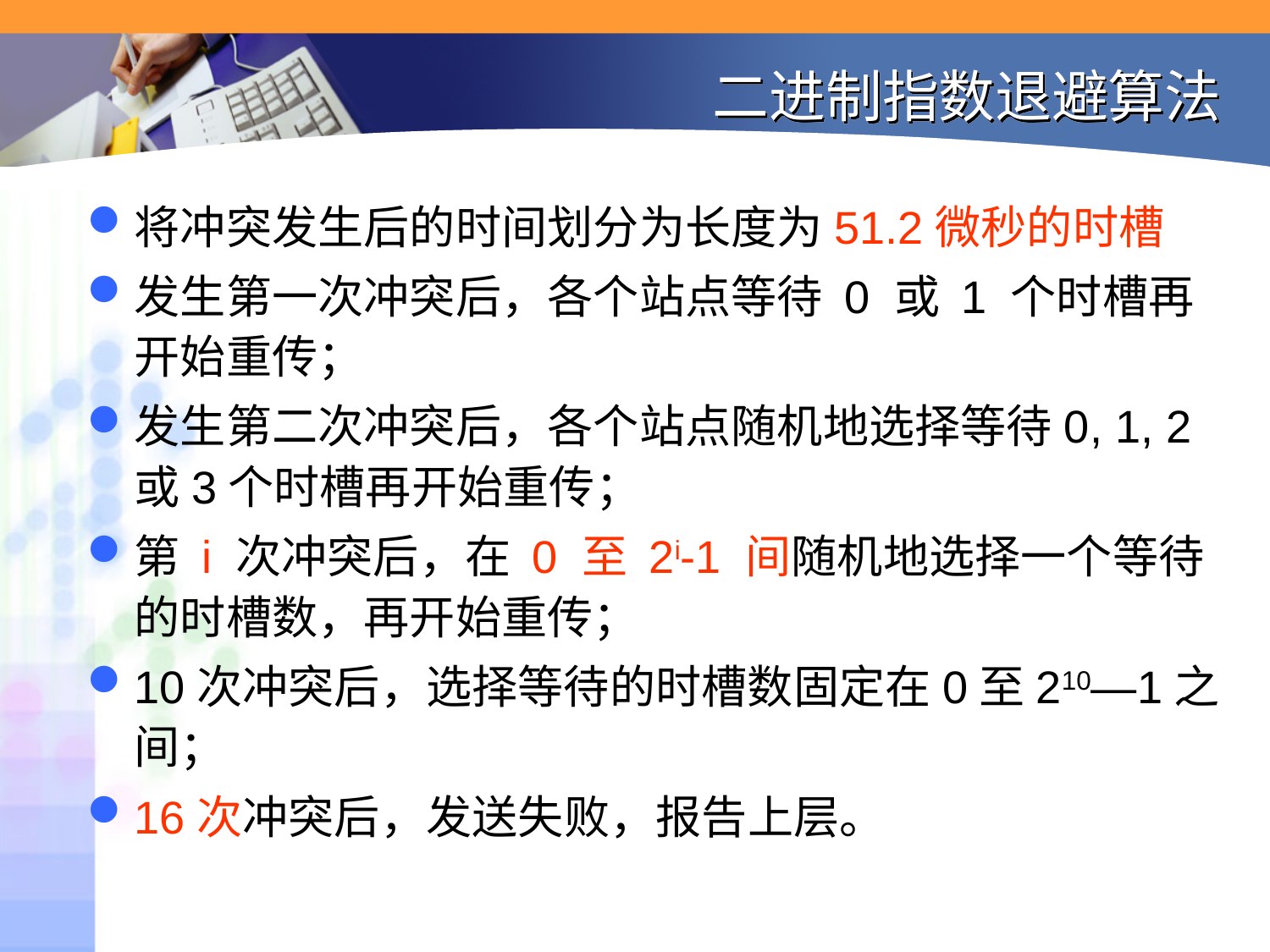

# 二进制指数退避算法
将冲突发生后的时间划分为长度为51.2微秒的时槽
发生第一次冲突后，各个站点等待 0 或 1 个时槽再开始重传；
发生第二次冲突后，各个站点随机地选择等待0, 1, 2或3个时槽再开始重传；
第 i 次冲突后，在 0 至 2i-1 间随机地选择一个等待的时槽数，再开始重传；
10次冲突后，选择等待的时槽数固定在0至210—1之间；
16次冲突后，发送失败，报告上层。